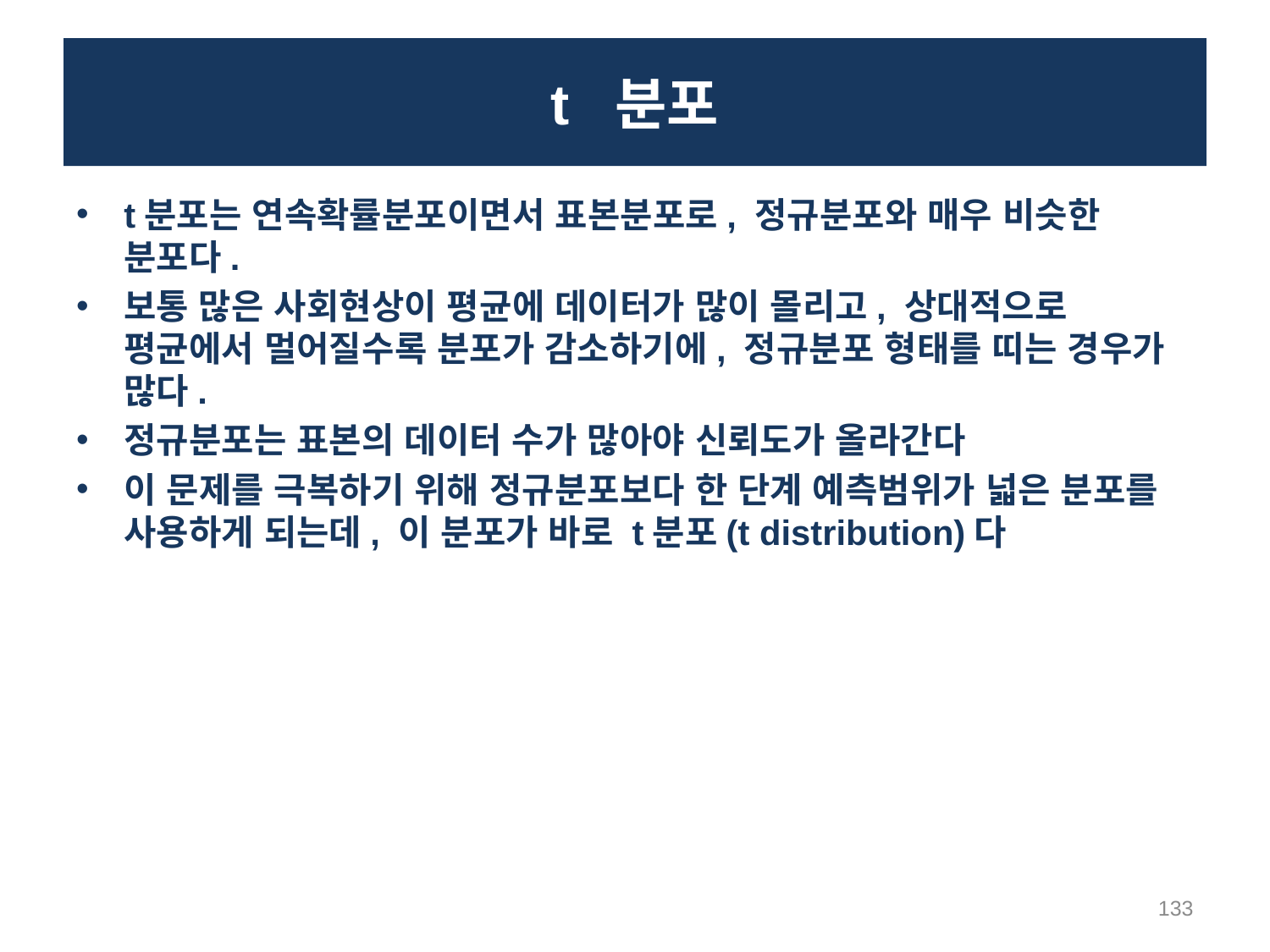

# t  분포
t분포는 연속확률분포이면서 표본분포로, 정규분포와 매우 비슷한 분포다.
보통 많은 사회현상이 평균에 데이터가 많이 몰리고, 상대적으로 평균에서 멀어질수록 분포가 감소하기에, 정규분포 형태를 띠는 경우가 많다.
정규분포는 표본의 데이터 수가 많아야 신뢰도가 올라간다
이 문제를 극복하기 위해 정규분포보다 한 단계 예측범위가 넓은 분포를 사용하게 되는데, 이 분포가 바로 t분포(t distribution)다

133